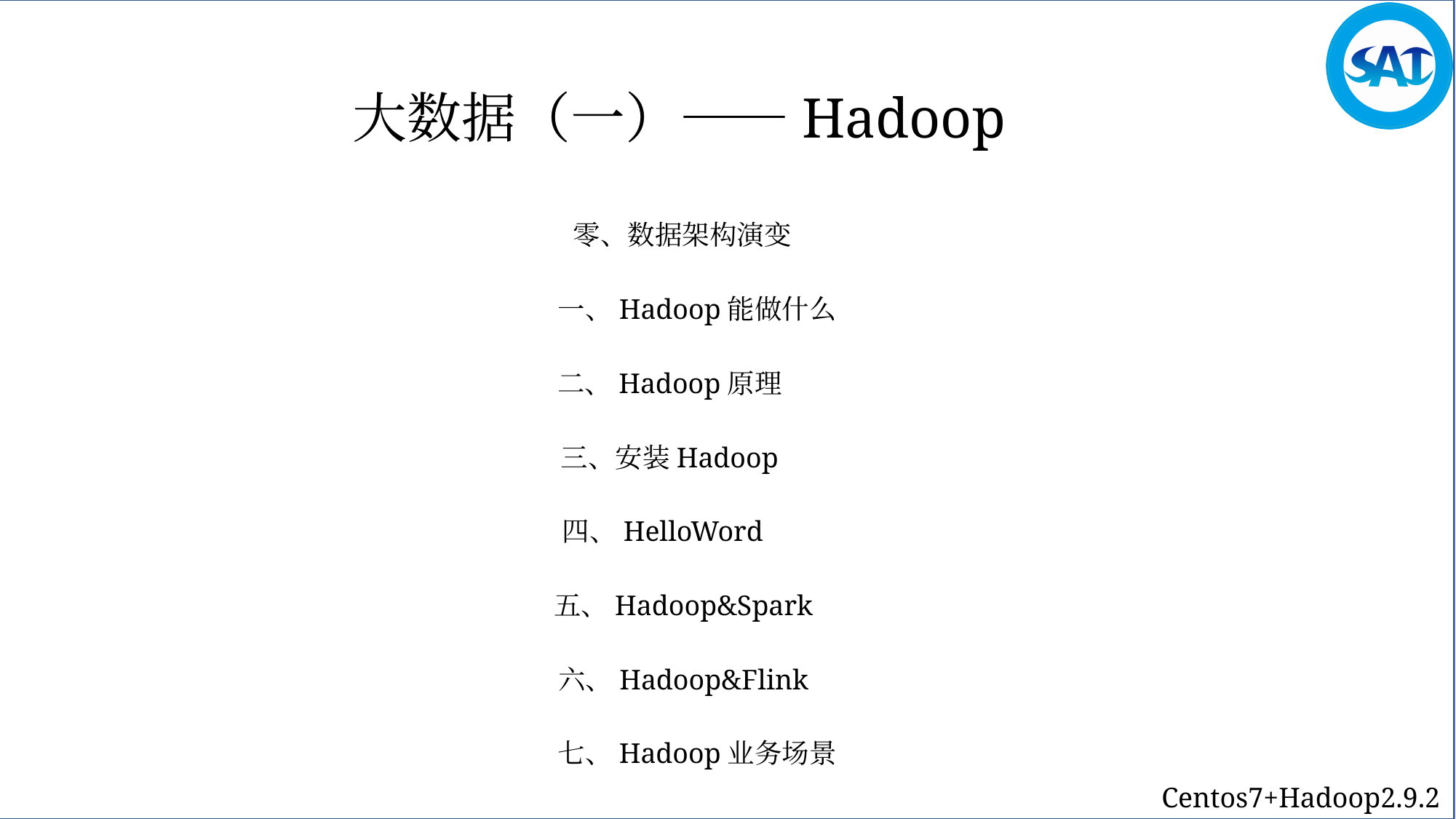

大数据（一）——Hadoop
零、数据架构演变
一、Hadoop能做什么
二、Hadoop原理
三、安装Hadoop
四、HelloWord
五、Hadoop&Spark
六、Hadoop&Flink
七、Hadoop业务场景
Centos7+Hadoop2.9.2